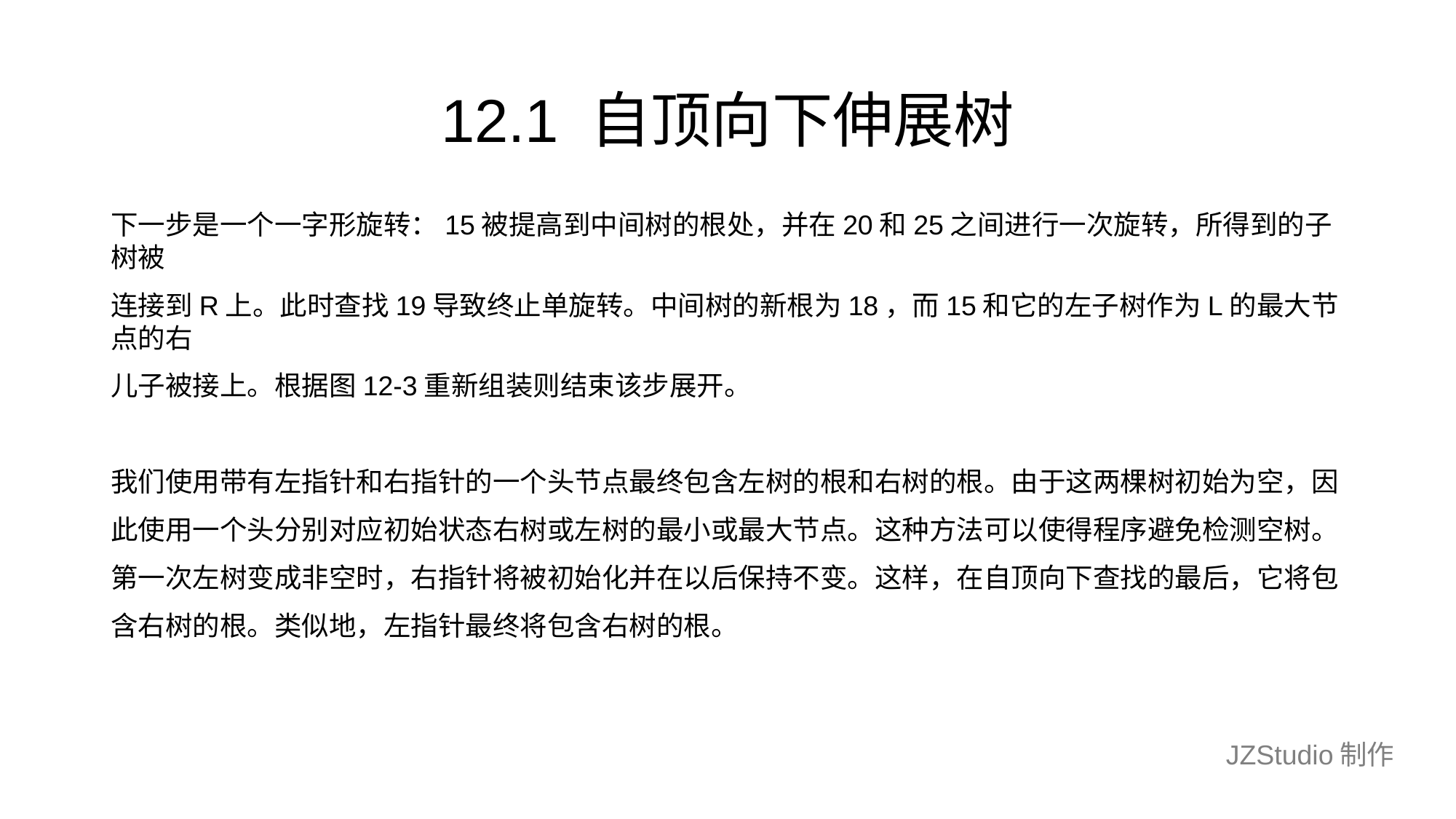

# 12.1 自顶向下伸展树
下一步是一个一字形旋转：15被提高到中间树的根处，并在20和25之间进行一次旋转，所得到的子树被
连接到R上。此时查找19导致终止单旋转。中间树的新根为18，而15和它的左子树作为L的最大节点的右
儿子被接上。根据图12-3重新组装则结束该步展开。

我们使用带有左指针和右指针的一个头节点最终包含左树的根和右树的根。由于这两棵树初始为空，因
此使用一个头分别对应初始状态右树或左树的最小或最大节点。这种方法可以使得程序避免检测空树。
第一次左树变成非空时，右指针将被初始化并在以后保持不变。这样，在自顶向下查找的最后，它将包
含右树的根。类似地，左指针最终将包含右树的根。